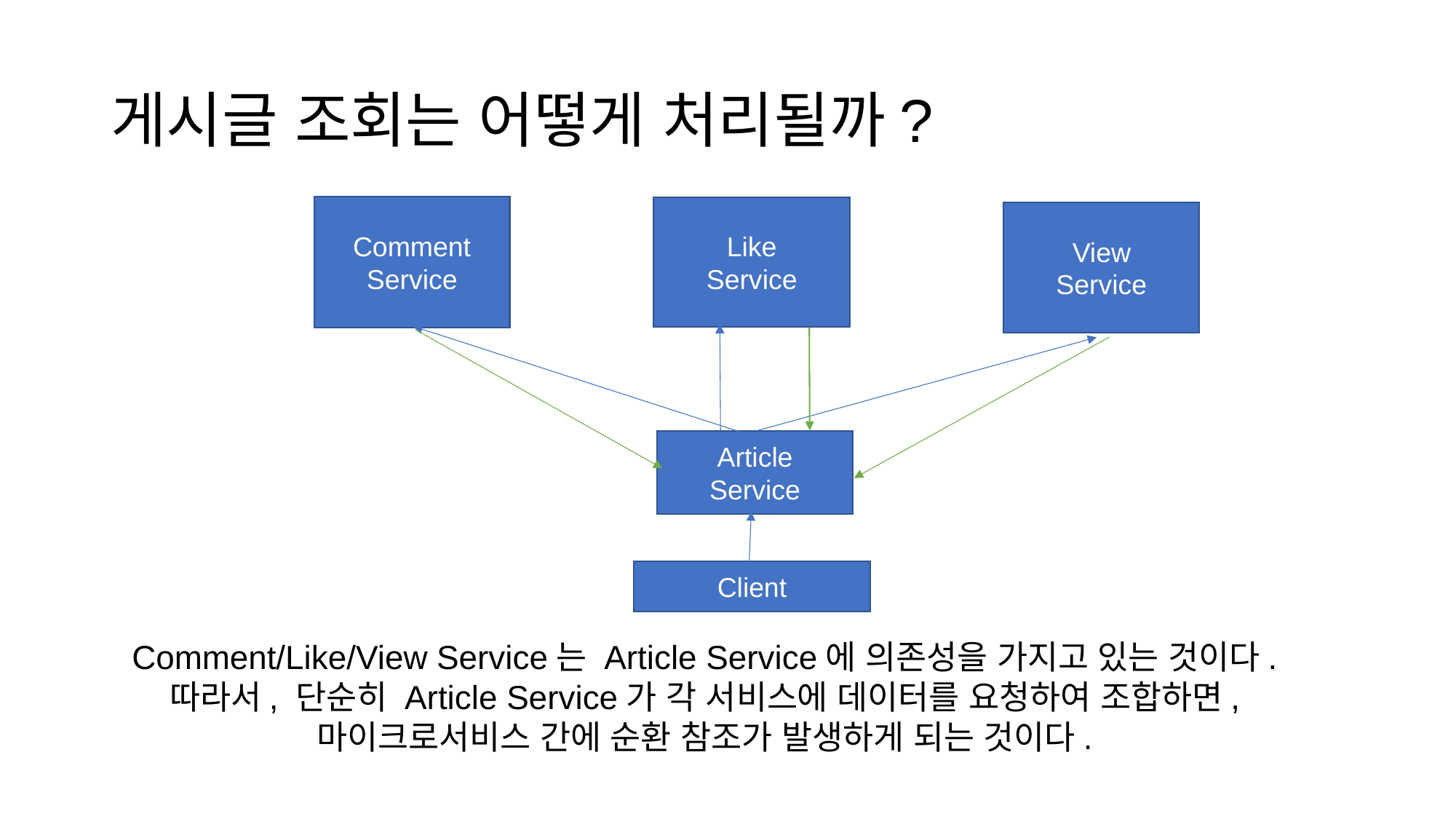

# 게시글 조회는 어떻게 처리될까?
Comment
Service
Like
Service
View
Service
Article
Service
Client
Comment/Like/View Service는 Article Service에 의존성을 가지고 있는 것이다.
따라서, 단순히 Article Service가 각 서비스에 데이터를 요청하여 조합하면,
마이크로서비스 간에 순환 참조가 발생하게 되는 것이다.